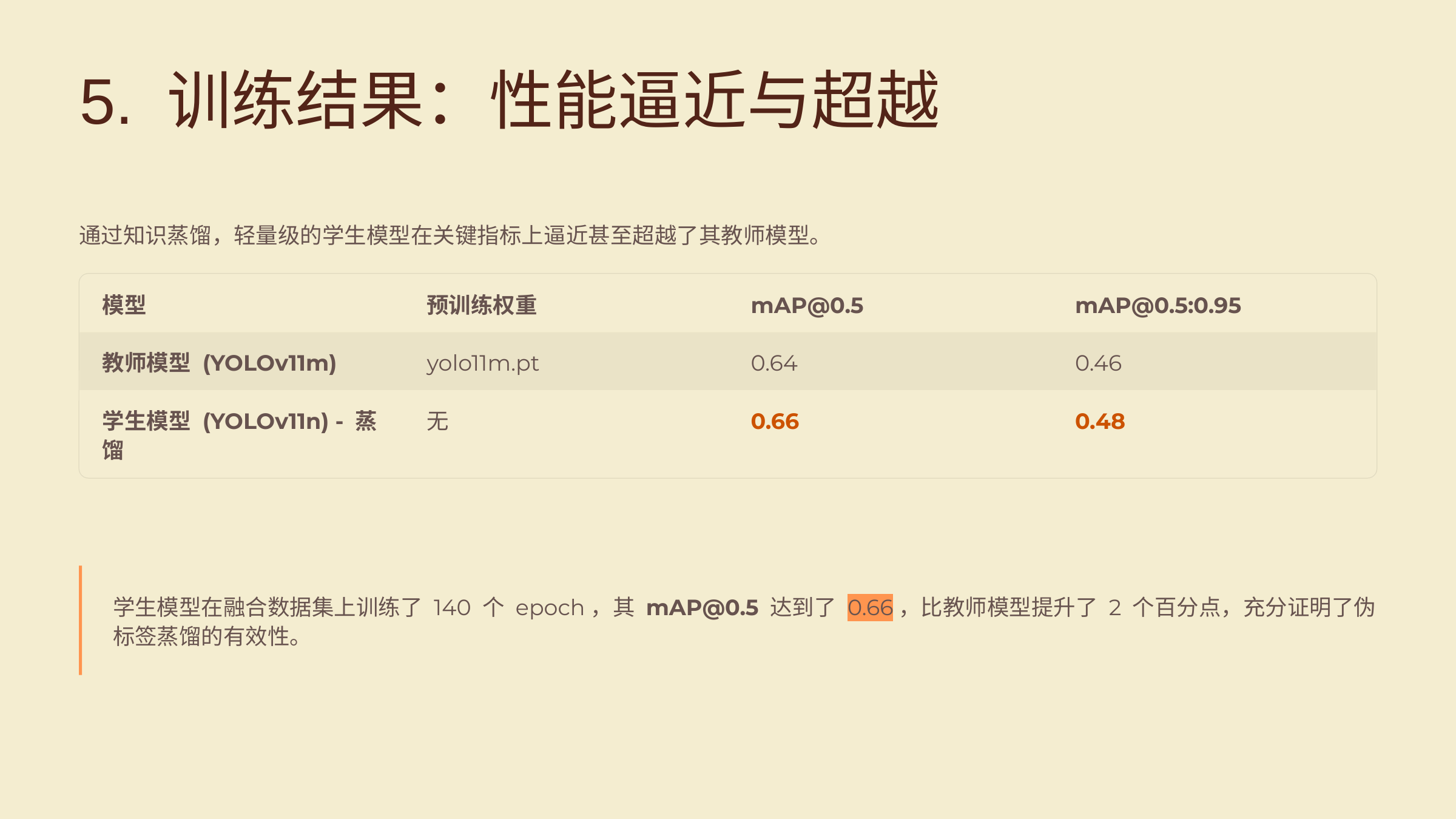

5. 训练结果：性能逼近与超越
通过知识蒸馏，轻量级的学生模型在关键指标上逼近甚至超越了其教师模型。

模型
预训练权重
mAP@0.5
mAP@0.5:0.95

教师模型 (YOLOv11m)
yolo11m.pt
0.64
0.46

学生模型 (YOLOv11n) - 蒸馏
无
0.66
0.48

学生模型在融合数据集上训练了 140 个 epoch，其 mAP@0.5 达到了 0.66，比教师模型提升了 2 个百分点，充分证明了伪标签蒸馏的有效性。